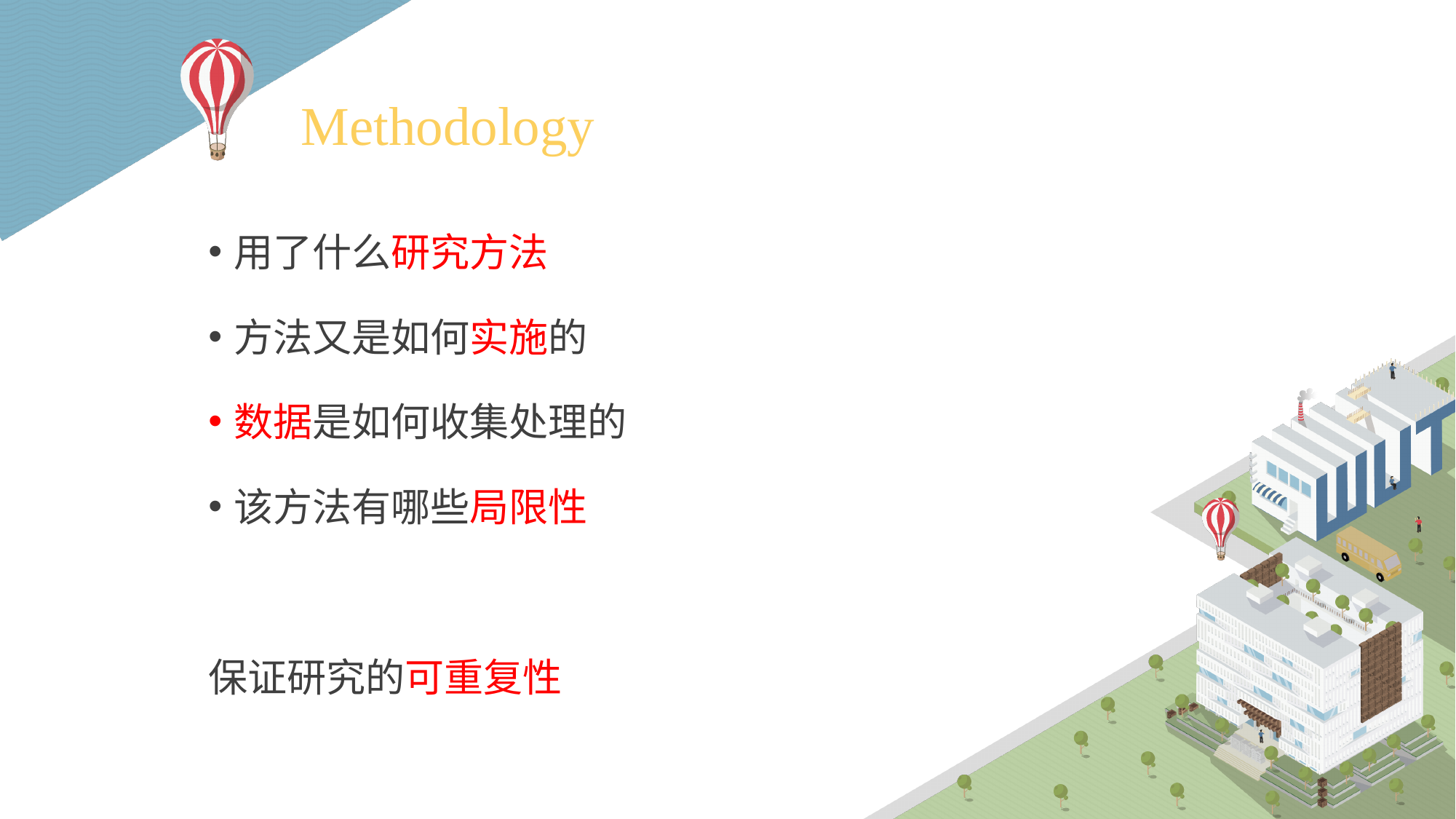

# Methodology
用了什么研究方法
方法又是如何实施的
数据是如何收集处理的
该方法有哪些局限性

保证研究的可重复性